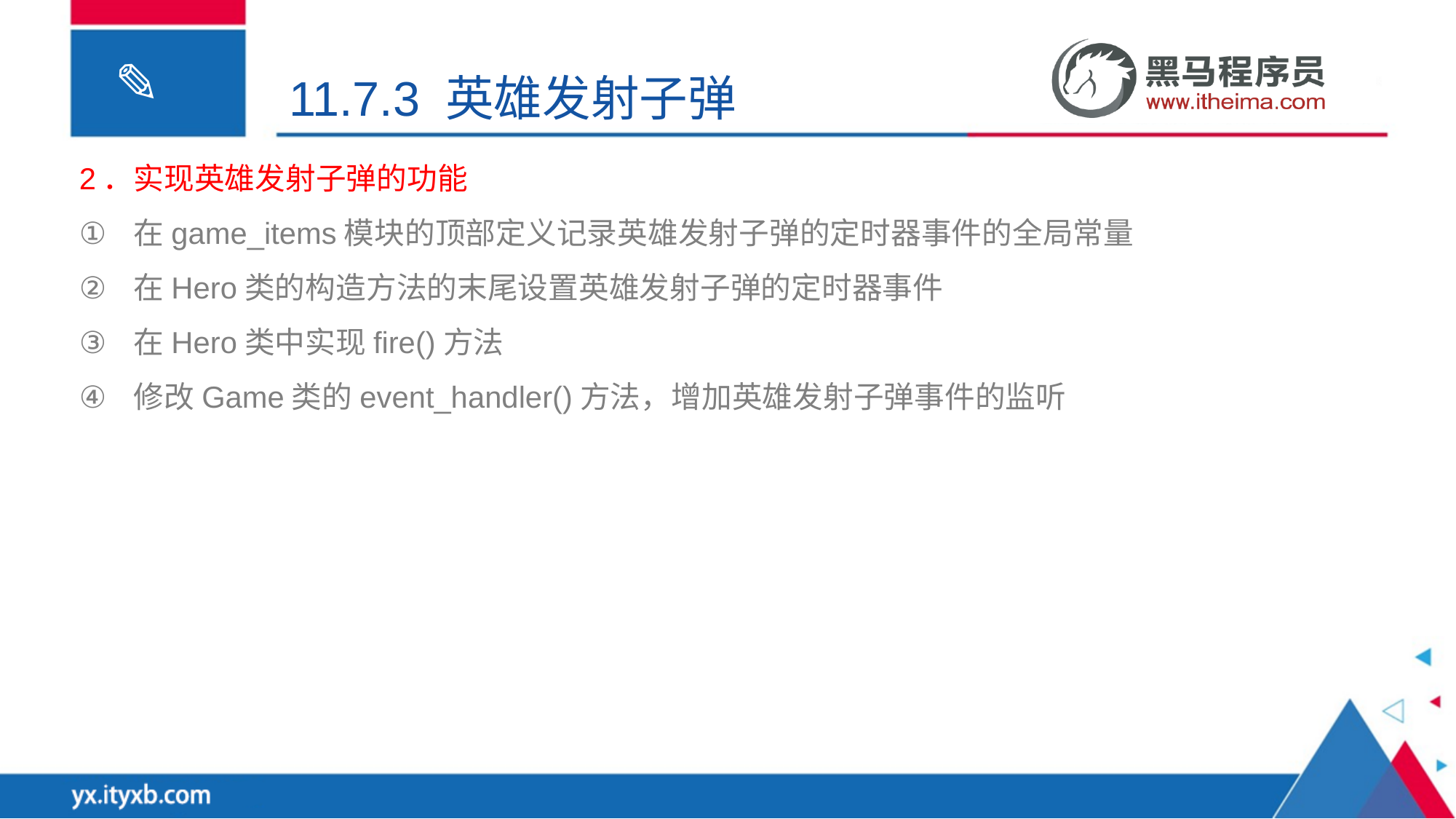

11.7.3 英雄发射子弹
2．实现英雄发射子弹的功能
在game_items模块的顶部定义记录英雄发射子弹的定时器事件的全局常量
在Hero类的构造方法的末尾设置英雄发射子弹的定时器事件
在Hero类中实现fire()方法
修改Game类的event_handler()方法，增加英雄发射子弹事件的监听